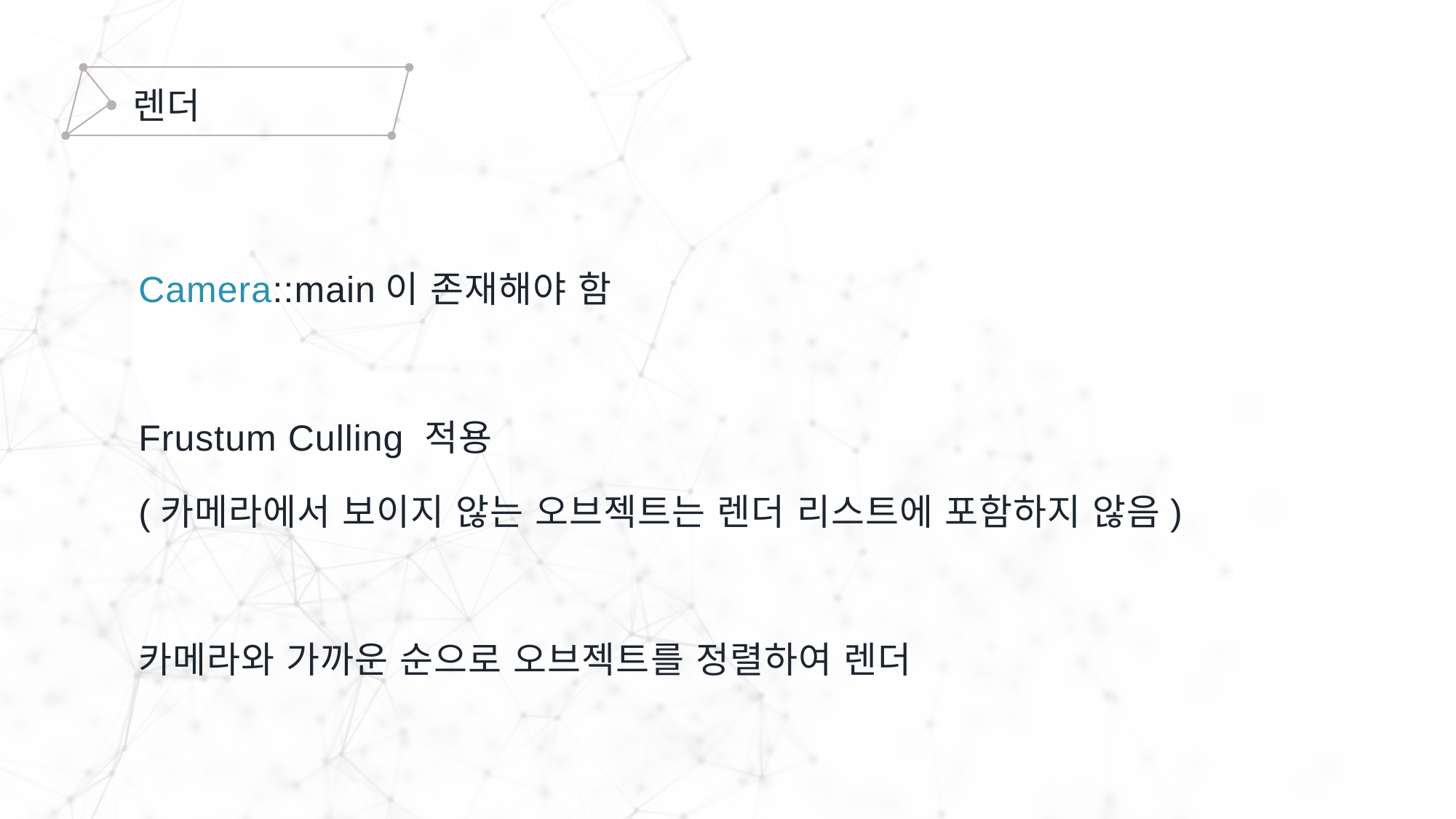

렌더

Camera::main이 존재해야 함

Frustum Culling 적용
(카메라에서 보이지 않는 오브젝트는 렌더 리스트에 포함하지 않음)

카메라와 가까운 순으로 오브젝트를 정렬하여 렌더